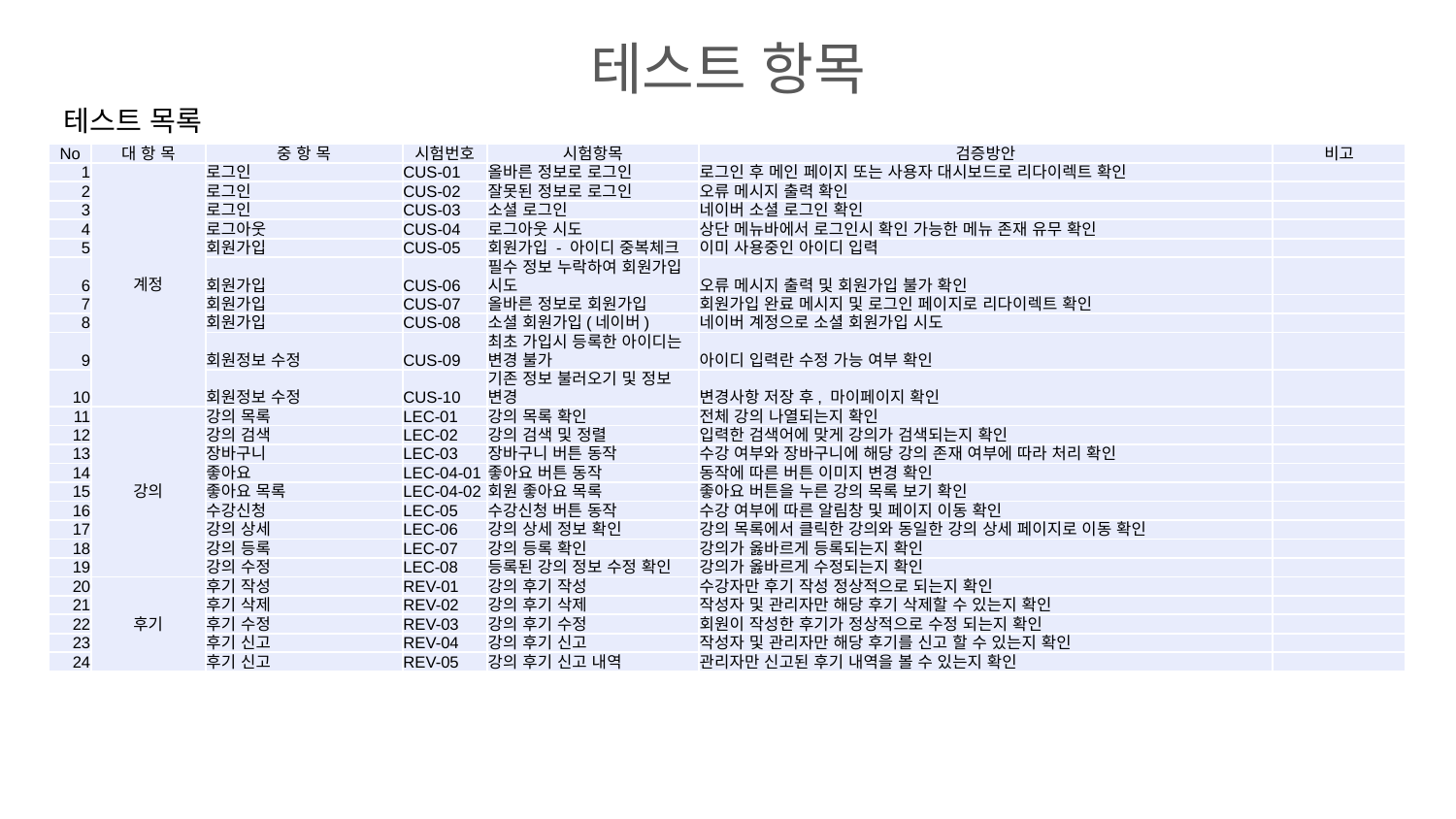

테스트 항목
테스트 목록

| No | 대 항 목 | 중 항 목 | 시험번호 | 시험항목 | 검증방안 | 비고 |
| --- | --- | --- | --- | --- | --- | --- |
| 1 | 계정 | 로그인 | CUS-01 | 올바른 정보로 로그인 | 로그인 후 메인 페이지 또는 사용자 대시보드로 리다이렉트 확인 |  |
| 2 |  | 로그인 | CUS-02 | 잘못된 정보로 로그인 | 오류 메시지 출력 확인 |  |
| 3 |  | 로그인 | CUS-03 | 소셜 로그인 | 네이버 소셜 로그인 확인 |  |
| 4 |  | 로그아웃 | CUS-04 | 로그아웃 시도 | 상단 메뉴바에서 로그인시 확인 가능한 메뉴 존재 유무 확인 |  |
| 5 |  | 회원가입 | CUS-05 | 회원가입 - 아이디 중복체크 | 이미 사용중인 아이디 입력 |  |
| 6 |  | 회원가입 | CUS-06 | 필수 정보 누락하여 회원가입 시도 | 오류 메시지 출력 및 회원가입 불가 확인 |  |
| 7 |  | 회원가입 | CUS-07 | 올바른 정보로 회원가입 | 회원가입 완료 메시지 및 로그인 페이지로 리다이렉트 확인 |  |
| 8 |  | 회원가입 | CUS-08 | 소셜 회원가입(네이버) | 네이버 계정으로 소셜 회원가입 시도 |  |
| 9 |  | 회원정보 수정 | CUS-09 | 최초 가입시 등록한 아이디는 변경 불가 | 아이디 입력란 수정 가능 여부 확인 |  |
| 10 |  | 회원정보 수정 | CUS-10 | 기존 정보 불러오기 및 정보 변경 | 변경사항 저장 후, 마이페이지 확인 |  |
| 11 | 강의 | 강의 목록 | LEC-01 | 강의 목록 확인 | 전체 강의 나열되는지 확인 |  |
| 12 |  | 강의 검색 | LEC-02 | 강의 검색 및 정렬 | 입력한 검색어에 맞게 강의가 검색되는지 확인 |  |
| 13 |  | 장바구니 | LEC-03 | 장바구니 버튼 동작 | 수강 여부와 장바구니에 해당 강의 존재 여부에 따라 처리 확인 |  |
| 14 |  | 좋아요 | LEC-04-01 | 좋아요 버튼 동작 | 동작에 따른 버튼 이미지 변경 확인 |  |
| 15 |  | 좋아요 목록 | LEC-04-02 | 회원 좋아요 목록 | 좋아요 버튼을 누른 강의 목록 보기 확인 |  |
| 16 |  | 수강신청 | LEC-05 | 수강신청 버튼 동작 | 수강 여부에 따른 알림창 및 페이지 이동 확인 |  |
| 17 |  | 강의 상세 | LEC-06 | 강의 상세 정보 확인 | 강의 목록에서 클릭한 강의와 동일한 강의 상세 페이지로 이동 확인 |  |
| 18 |  | 강의 등록 | LEC-07 | 강의 등록 확인 | 강의가 옳바르게 등록되는지 확인 |  |
| 19 |  | 강의 수정 | LEC-08 | 등록된 강의 정보 수정 확인 | 강의가 옳바르게 수정되는지 확인 |  |
| 20 | 후기 | 후기 작성 | REV-01 | 강의 후기 작성 | 수강자만 후기 작성 정상적으로 되는지 확인 |  |
| 21 |  | 후기 삭제 | REV-02 | 강의 후기 삭제 | 작성자 및 관리자만 해당 후기 삭제할 수 있는지 확인 |  |
| 22 |  | 후기 수정 | REV-03 | 강의 후기 수정 | 회원이 작성한 후기가 정상적으로 수정 되는지 확인 |  |
| 23 |  | 후기 신고 | REV-04 | 강의 후기 신고 | 작성자 및 관리자만 해당 후기를 신고 할 수 있는지 확인 |  |
| 24 |  | 후기 신고 | REV-05 | 강의 후기 신고 내역 | 관리자만 신고된 후기 내역을 볼 수 있는지 확인 |  |